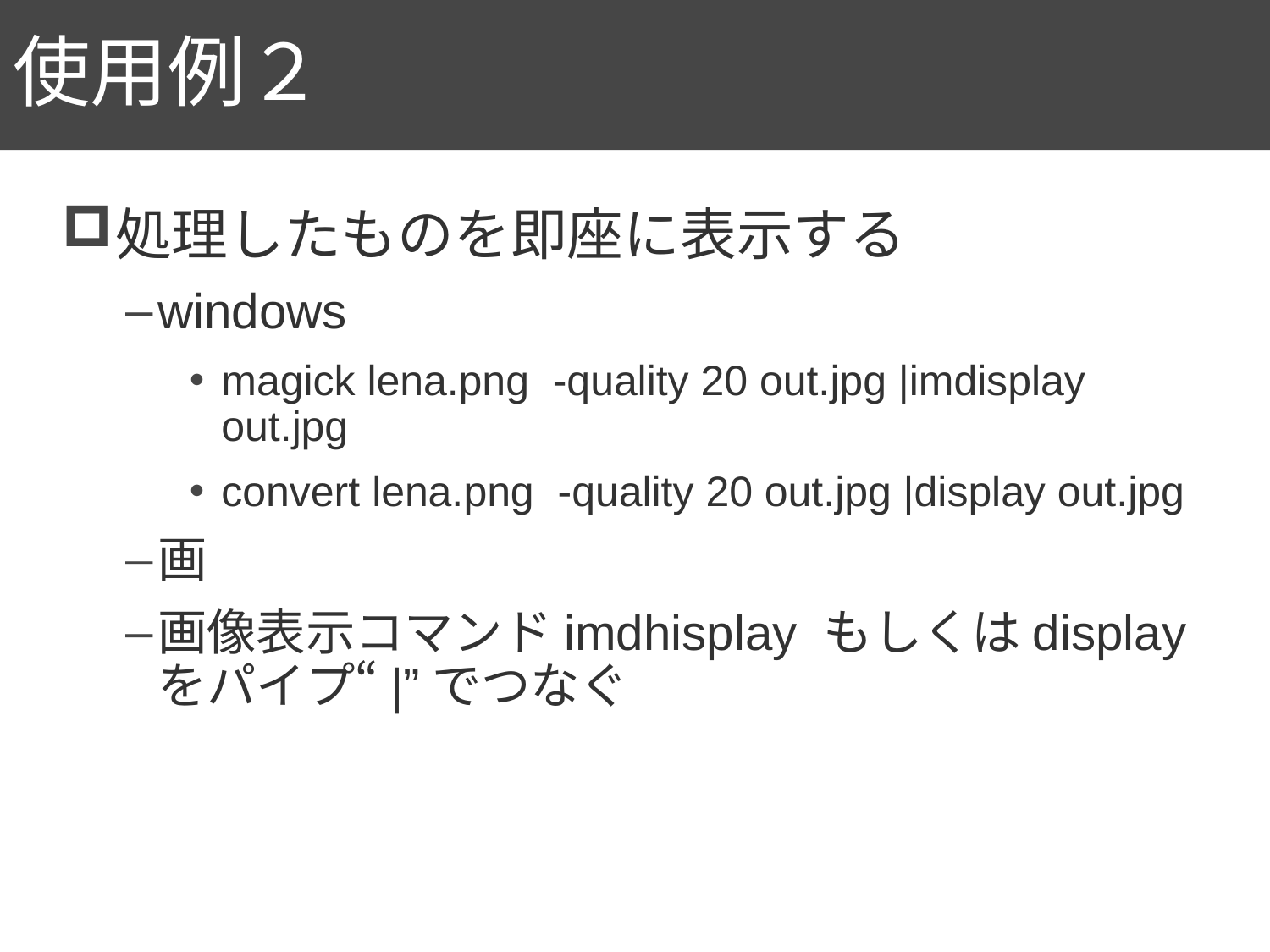

# 使用例２
32
処理したものを即座に表示する
windows
magick lena.png  -quality 20 out.jpg |imdisplay out.jpg
convert lena.png  -quality 20 out.jpg |display out.jpg
画
画像表示コマンドimdhisplay もしくはdisplayをパイプ“|”でつなぐ